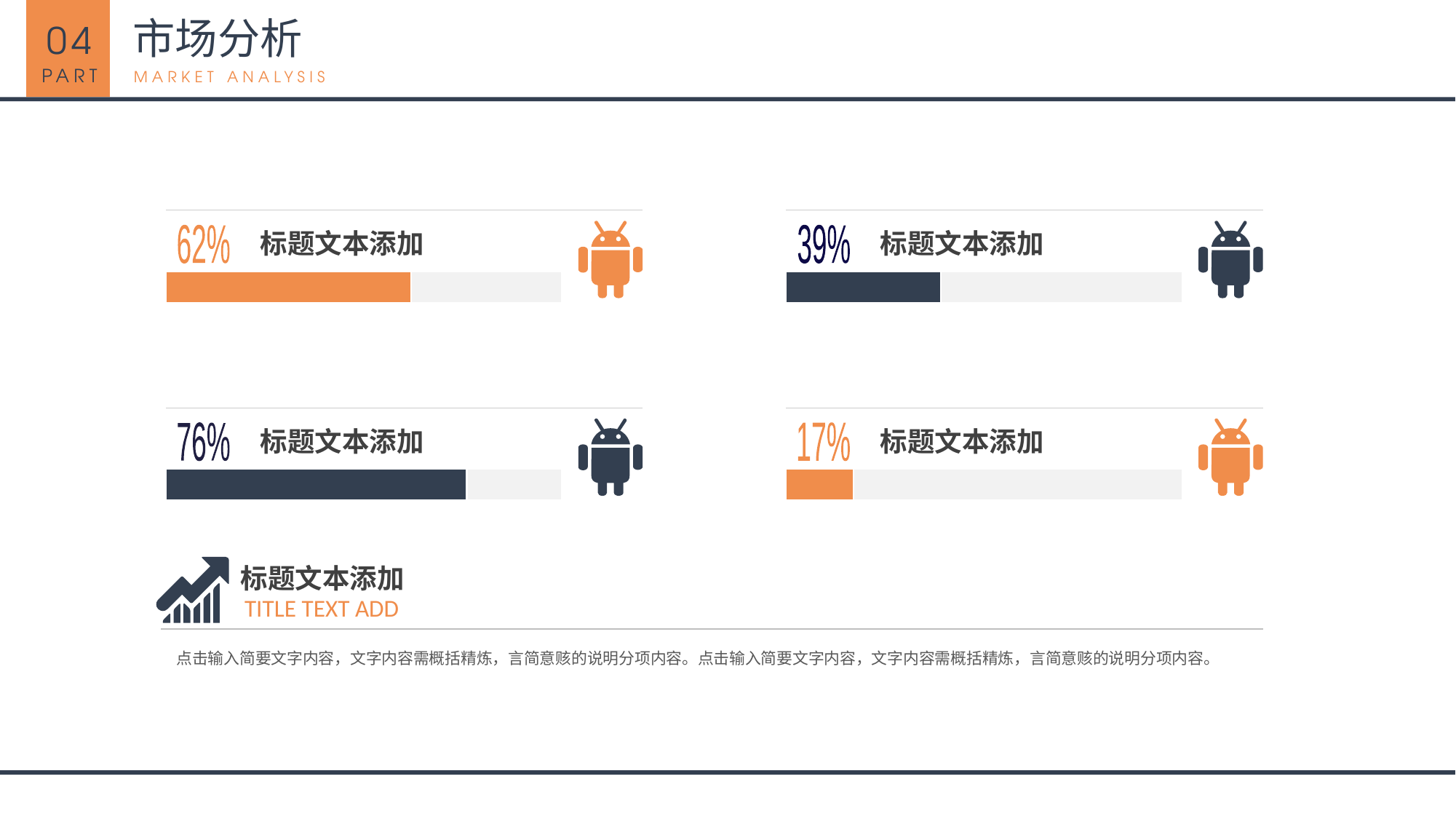

04
PART
市场分析
MARKET ANALYSIS

标题文本添加

62%

标题文本添加

39%

标题文本添加

76%

标题文本添加

17%

标题文本添加

TITLE TEXT ADD
点击输入简要文字内容，文字内容需概括精炼，言简意赅的说明分项内容。点击输入简要文字内容，文字内容需概括精炼，言简意赅的说明分项内容。